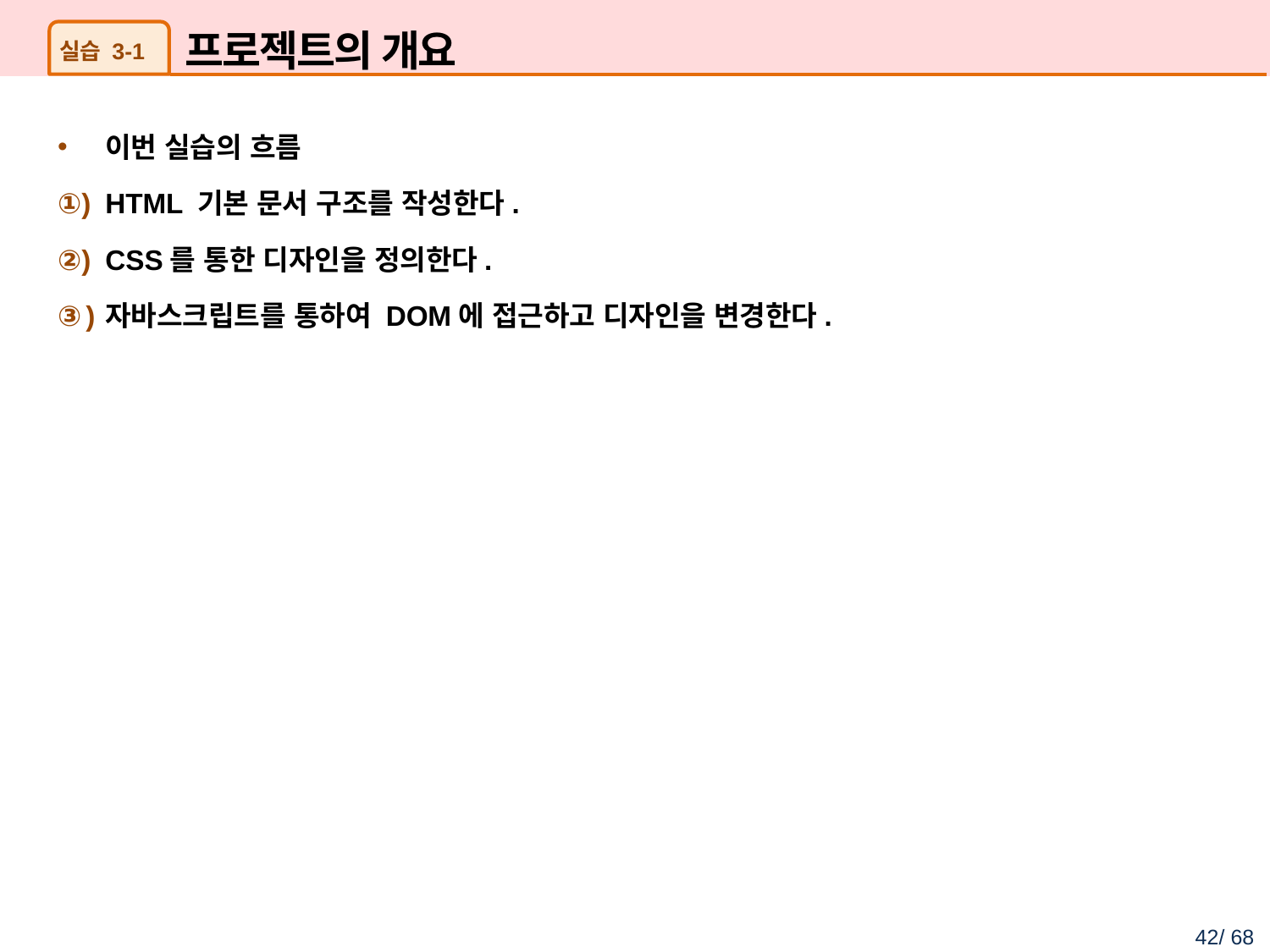

# 프로젝트의 개요
실습 3-1
이번 실습의 흐름
HTML 기본 문서 구조를 작성한다.
CSS를 통한 디자인을 정의한다.
자바스크립트를 통하여 DOM에 접근하고 디자인을 변경한다.